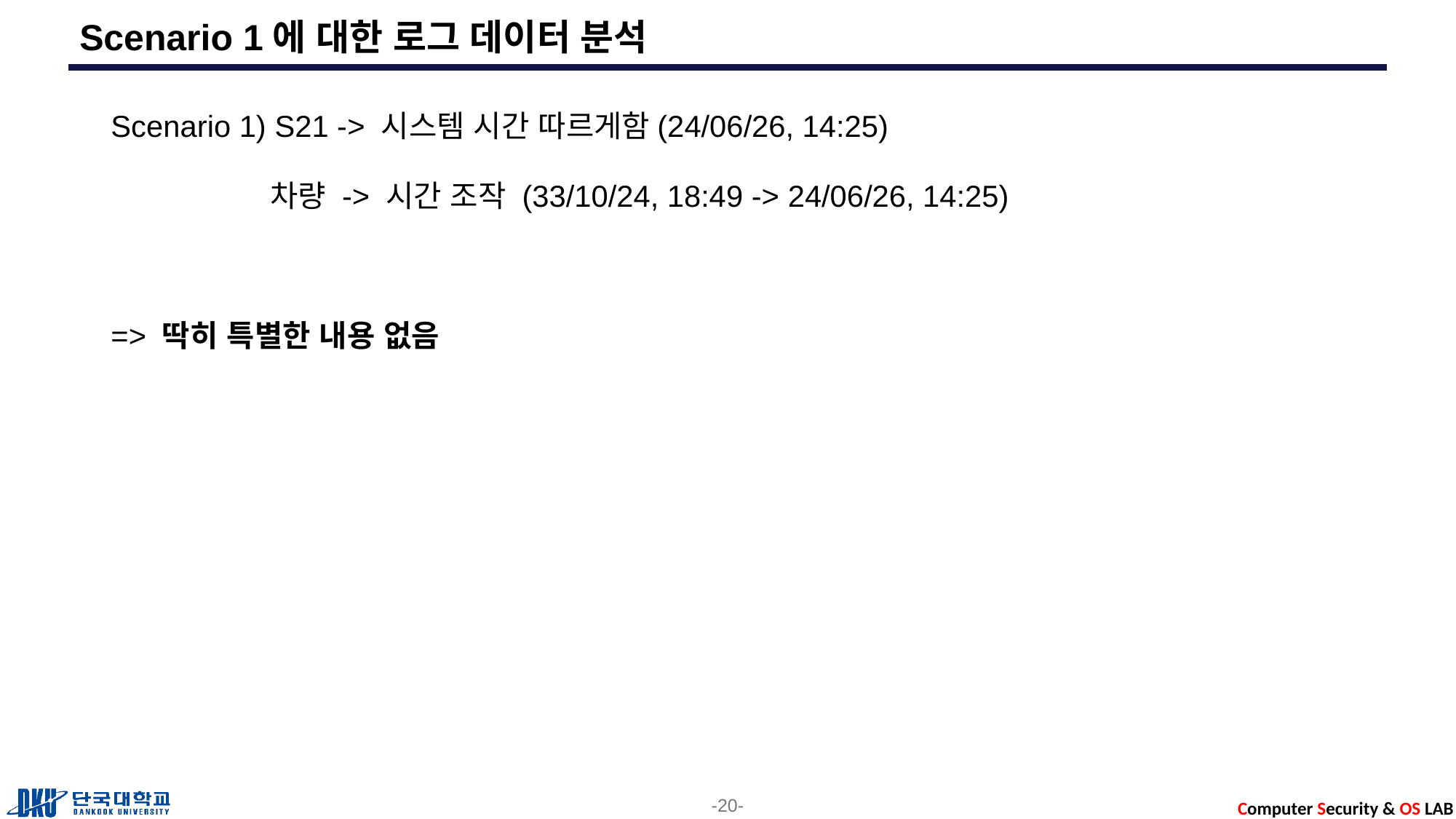

# Scenario 1에 대한 로그 데이터 분석
Scenario 1) S21 -> 시스템 시간 따르게함(24/06/26, 14:25)
	     차량 -> 시간 조작 (33/10/24, 18:49 -> 24/06/26, 14:25)

=> 딱히 특별한 내용 없음

-20-